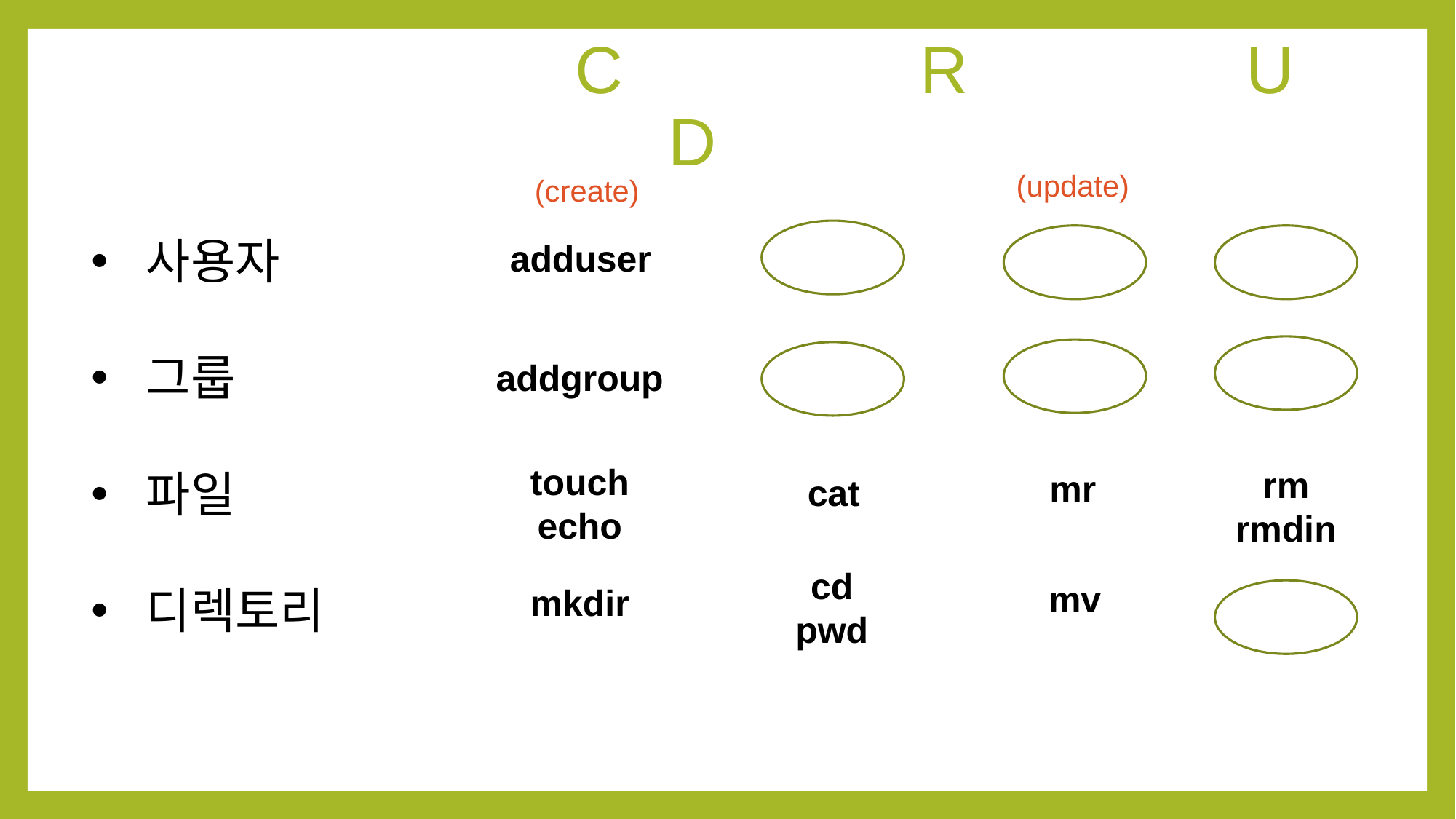

# C                R               U              D
(update)
(create)

사용자

그룹

파일

디렉토리

adduser

addgroup
touch
echo
rm
rmdin
mr
cat
cd
pwd
mv
mkdir